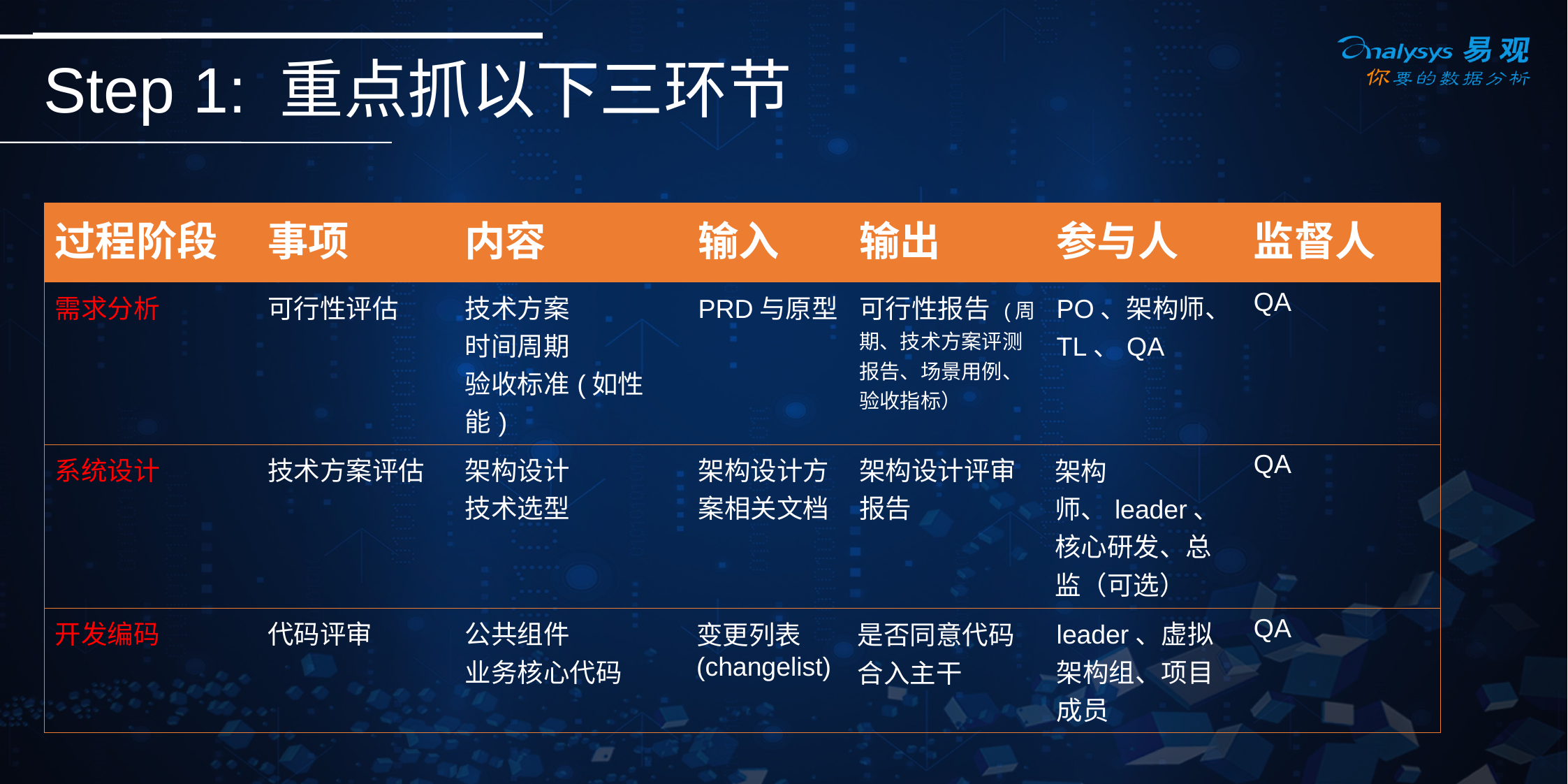

# Step 1: 重点抓以下三环节
| 过程阶段 | 事项 | 内容 | 输入 | 输出 | 参与人 | 监督人 |
| --- | --- | --- | --- | --- | --- | --- |
| 需求分析 | 可行性评估 | 技术方案 时间周期 验收标准(如性能) | PRD与原型 | 可行性报告 (周期、技术方案评测报告、场景用例、验收指标） | PO、架构师、TL、QA | QA |
| 系统设计 | 技术方案评估 | 架构设计 技术选型 | 架构设计方案相关文档 | 架构设计评审报告 | 架构师、leader、核心研发、总监（可选） | QA |
| 开发编码 | 代码评审 | 公共组件 业务核心代码 | 变更列表(changelist) | 是否同意代码合入主干 | leader、虚拟架构组、项目成员 | QA |